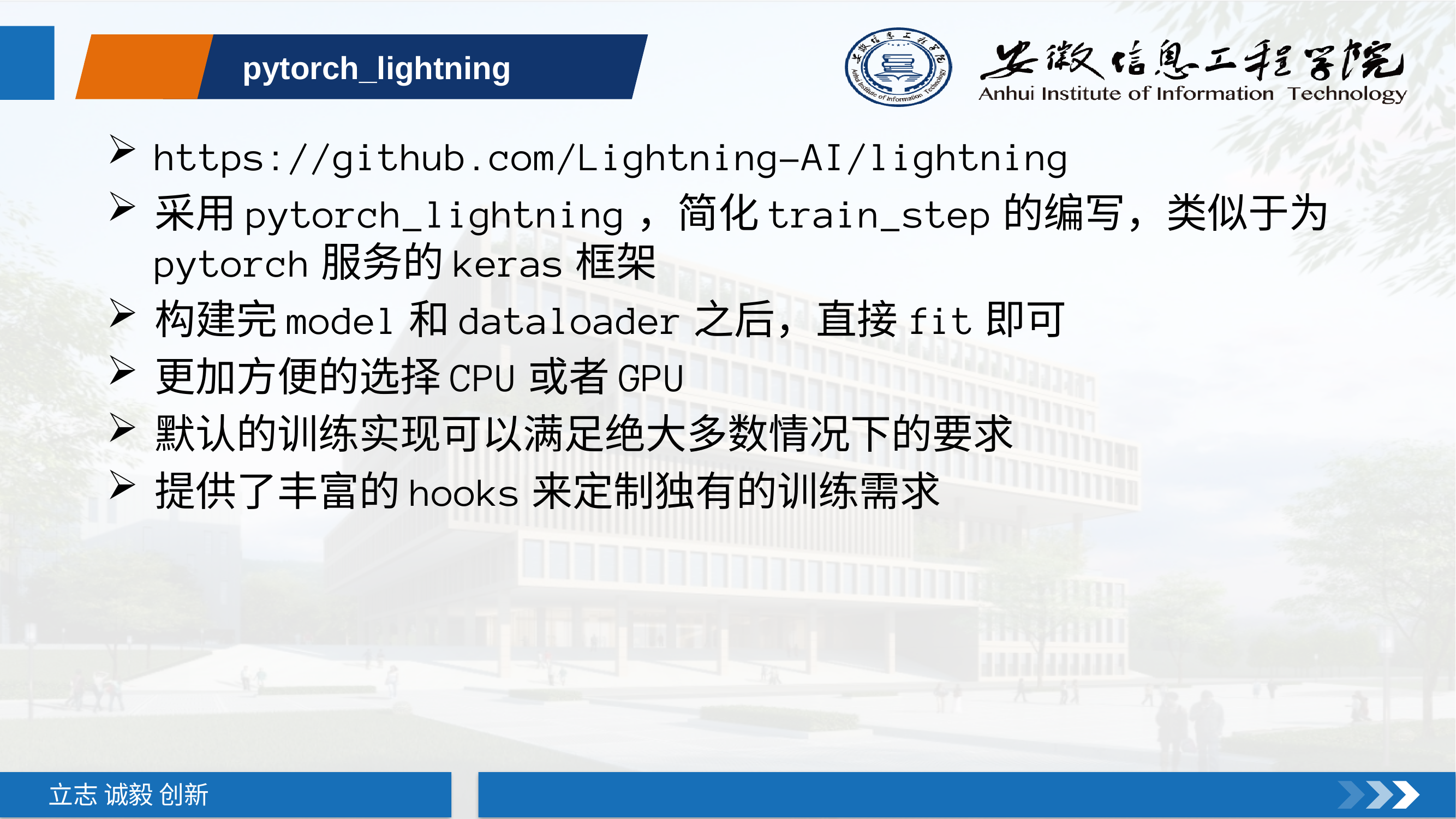

pytorch_lightning

https://github.com/Lightning-AI/lightning
采用pytorch_lightning，简化train_step的编写，类似于为pytorch服务的keras框架
构建完model和dataloader之后，直接fit即可
更加方便的选择CPU或者GPU
默认的训练实现可以满足绝大多数情况下的要求
提供了丰富的hooks来定制独有的训练需求